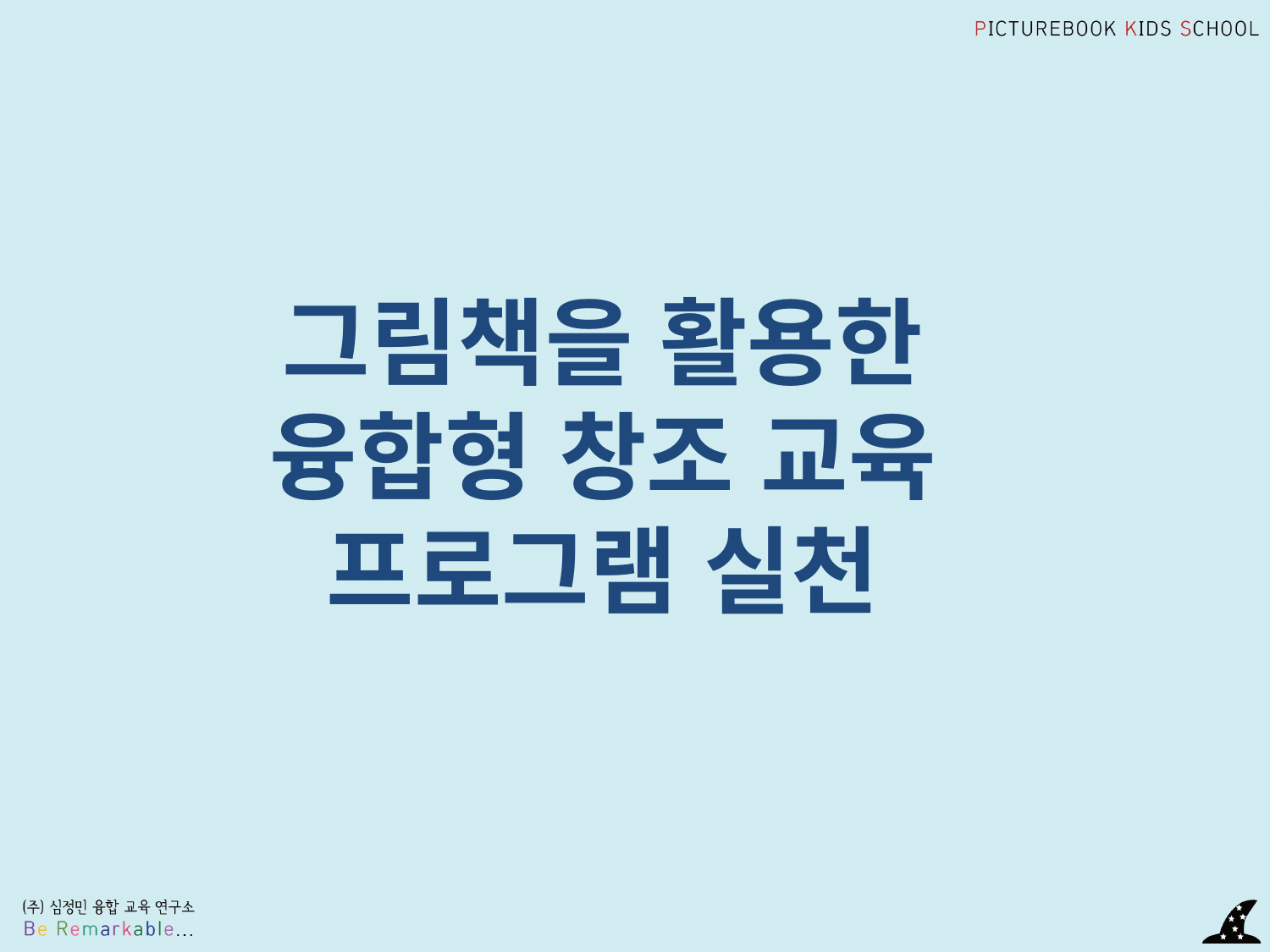

그림책을 활용한
융합형 창조 교육
프로그램 실천